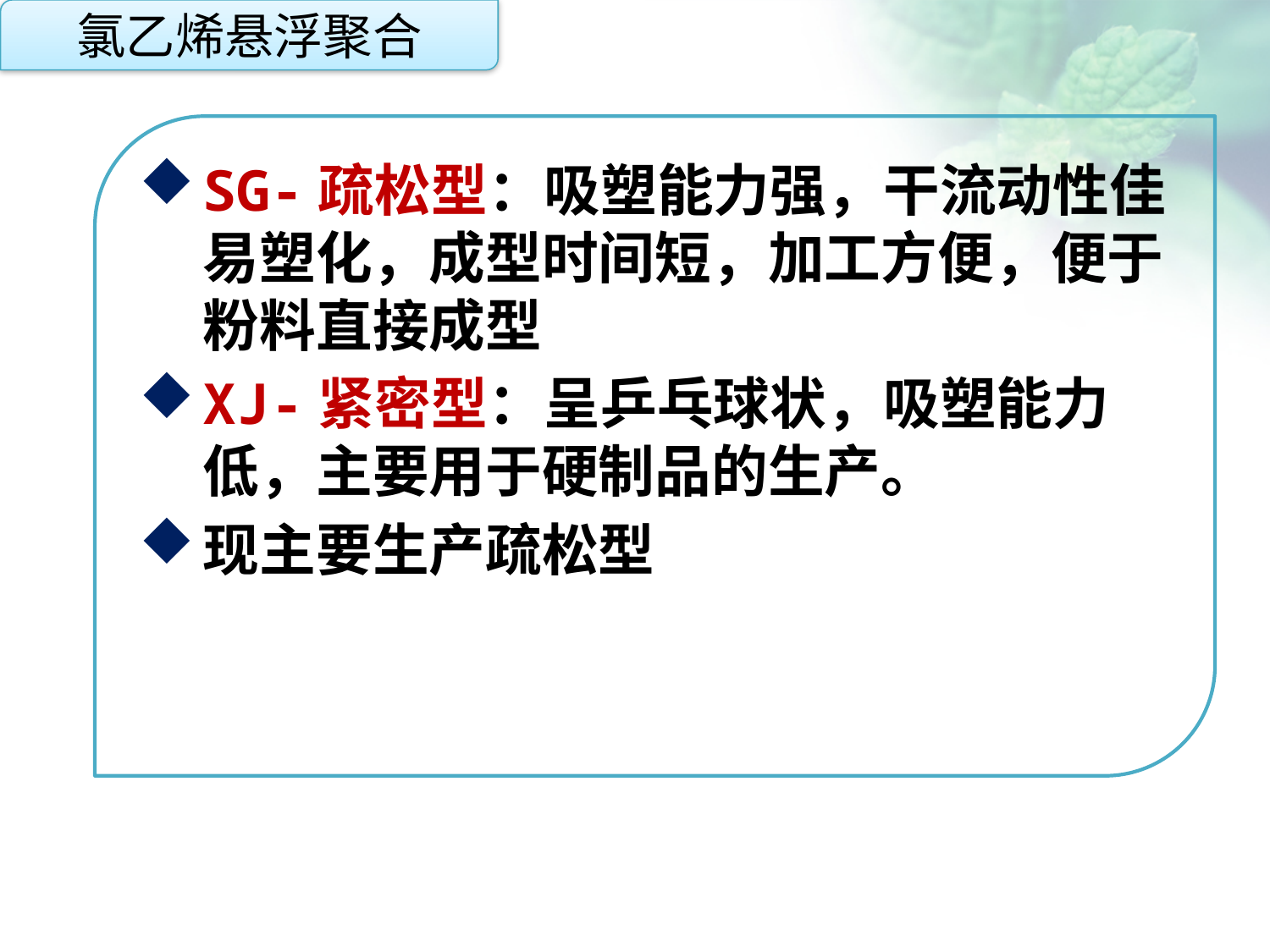

氯乙烯悬浮聚合
SG-疏松型：吸塑能力强，干流动性佳易塑化，成型时间短，加工方便，便于粉料直接成型
XJ-紧密型：呈乒乓球状，吸塑能力低，主要用于硬制品的生产。
现主要生产疏松型
点击添加文本
点击添加文本
点击添加文本
点击添加文本